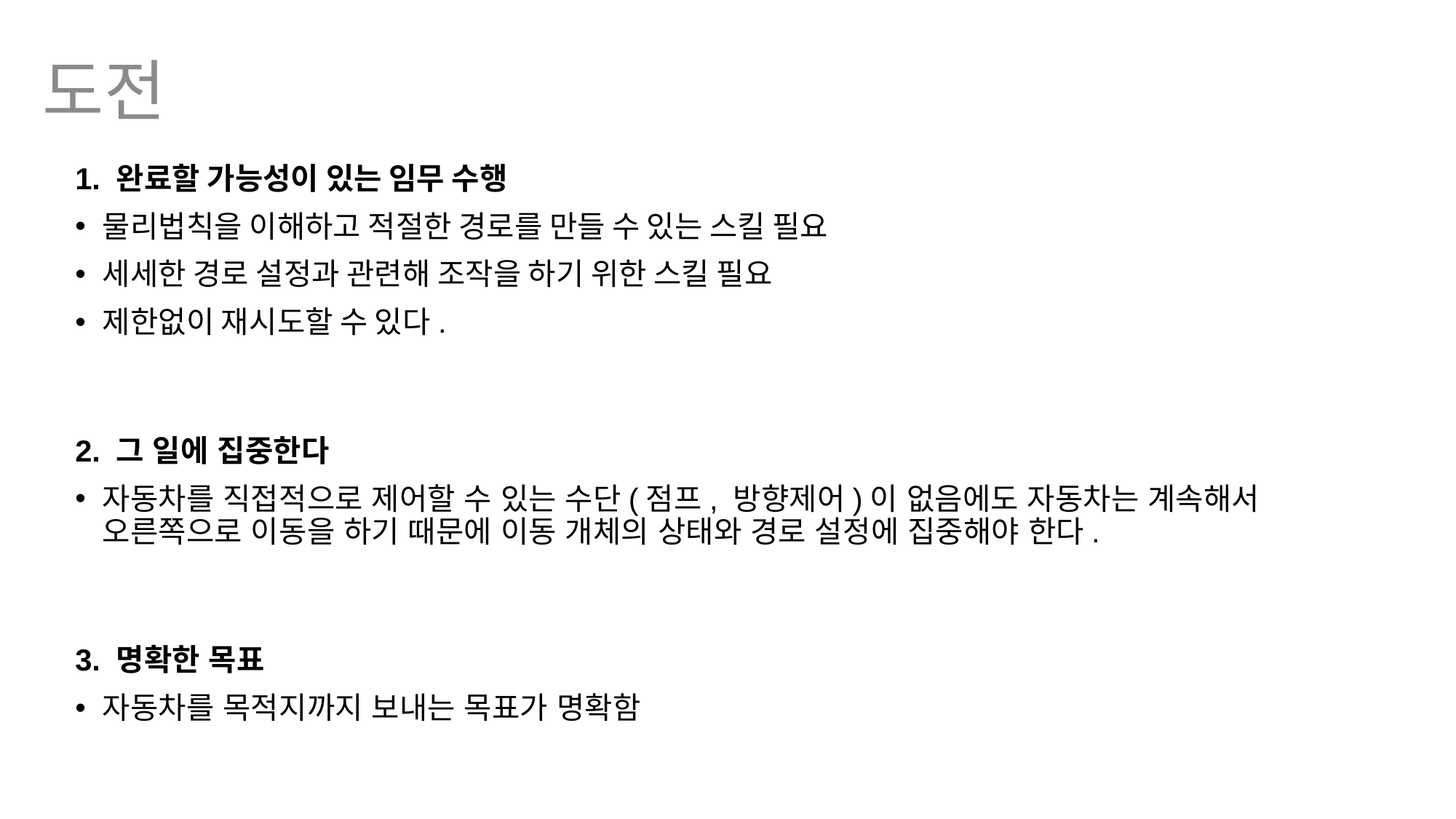

도전
1. 완료할 가능성이 있는 임무 수행
물리법칙을 이해하고 적절한 경로를 만들 수 있는 스킬 필요
세세한 경로 설정과 관련해 조작을 하기 위한 스킬 필요
제한없이 재시도할 수 있다.

2. 그 일에 집중한다
자동차를 직접적으로 제어할 수 있는 수단(점프, 방향제어)이 없음에도 자동차는 계속해서 오른쪽으로 이동을 하기 때문에 이동 개체의 상태와 경로 설정에 집중해야 한다.

3. 명확한 목표
자동차를 목적지까지 보내는 목표가 명확함